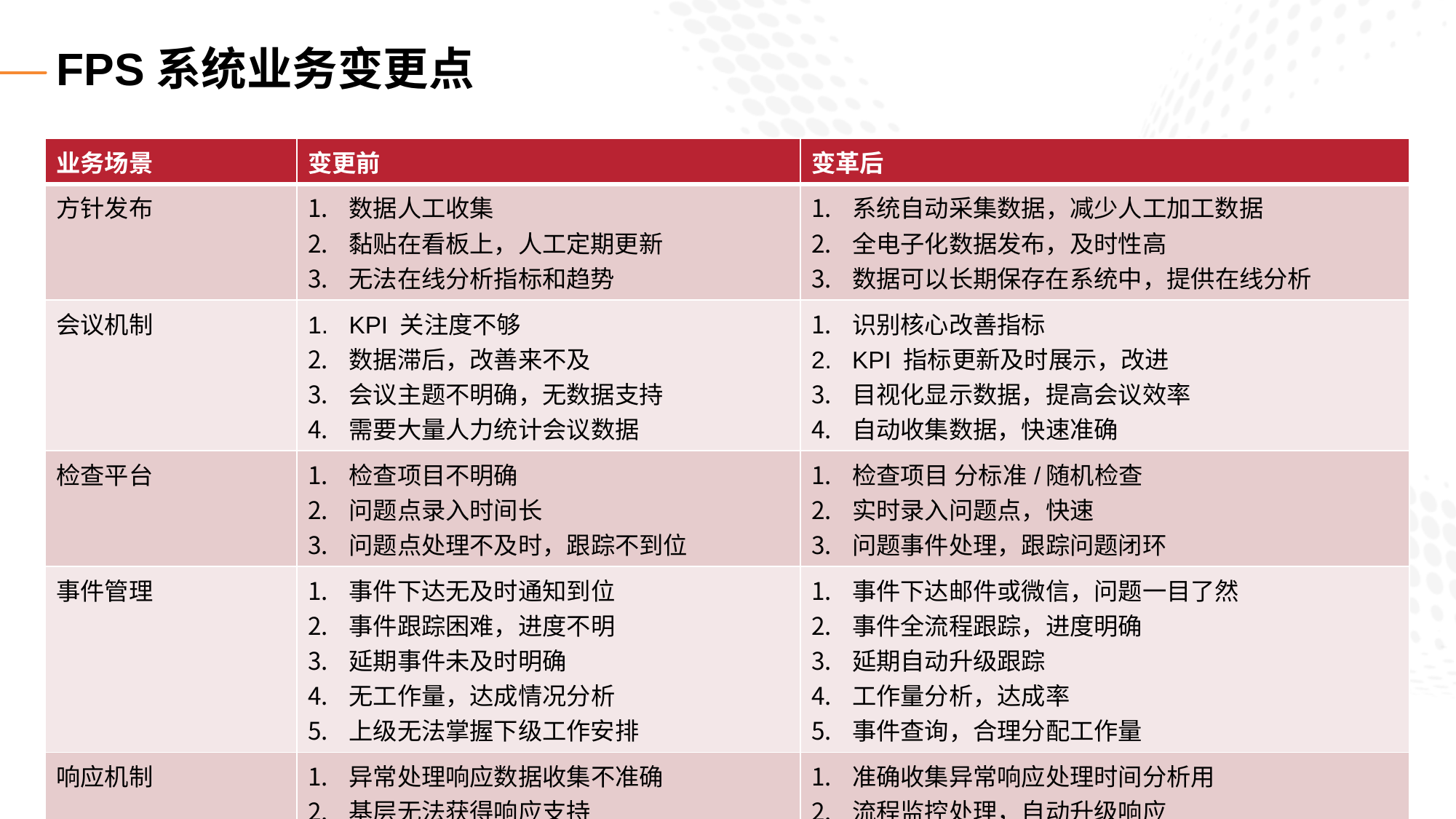

# FPS系统业务变更点

| 业务场景 | 变更前 | 变革后 |
| --- | --- | --- |
| 方针发布 | 数据人工收集 黏贴在看板上，人工定期更新 无法在线分析指标和趋势 | 系统自动采集数据，减少人工加工数据 全电子化数据发布，及时性高 数据可以长期保存在系统中，提供在线分析 |
| 会议机制 | KPI 关注度不够 数据滞后，改善来不及 会议主题不明确，无数据支持 需要大量人力统计会议数据 | 识别核心改善指标 KPI 指标更新及时展示，改进 目视化显示数据，提高会议效率 自动收集数据，快速准确 |
| 检查平台 | 检查项目不明确 问题点录入时间长 问题点处理不及时，跟踪不到位 | 检查项目 分标准/随机检查 实时录入问题点，快速 问题事件处理，跟踪问题闭环 |
| 事件管理 | 事件下达无及时通知到位 事件跟踪困难，进度不明 延期事件未及时明确 无工作量，达成情况分析 上级无法掌握下级工作安排 | 事件下达邮件或微信，问题一目了然 事件全流程跟踪，进度明确 延期自动升级跟踪 工作量分析，达成率 事件查询，合理分配工作量 |
| 响应机制 | 异常处理响应数据收集不准确 基层无法获得响应支持 解决对策无法跟踪 响应人员工作量无法统计分析 | 准确收集异常响应处理时间分析用 流程监控处理，自动升级响应 解决方案收集，临时间跟踪 响应人员工作量绩效分析 |